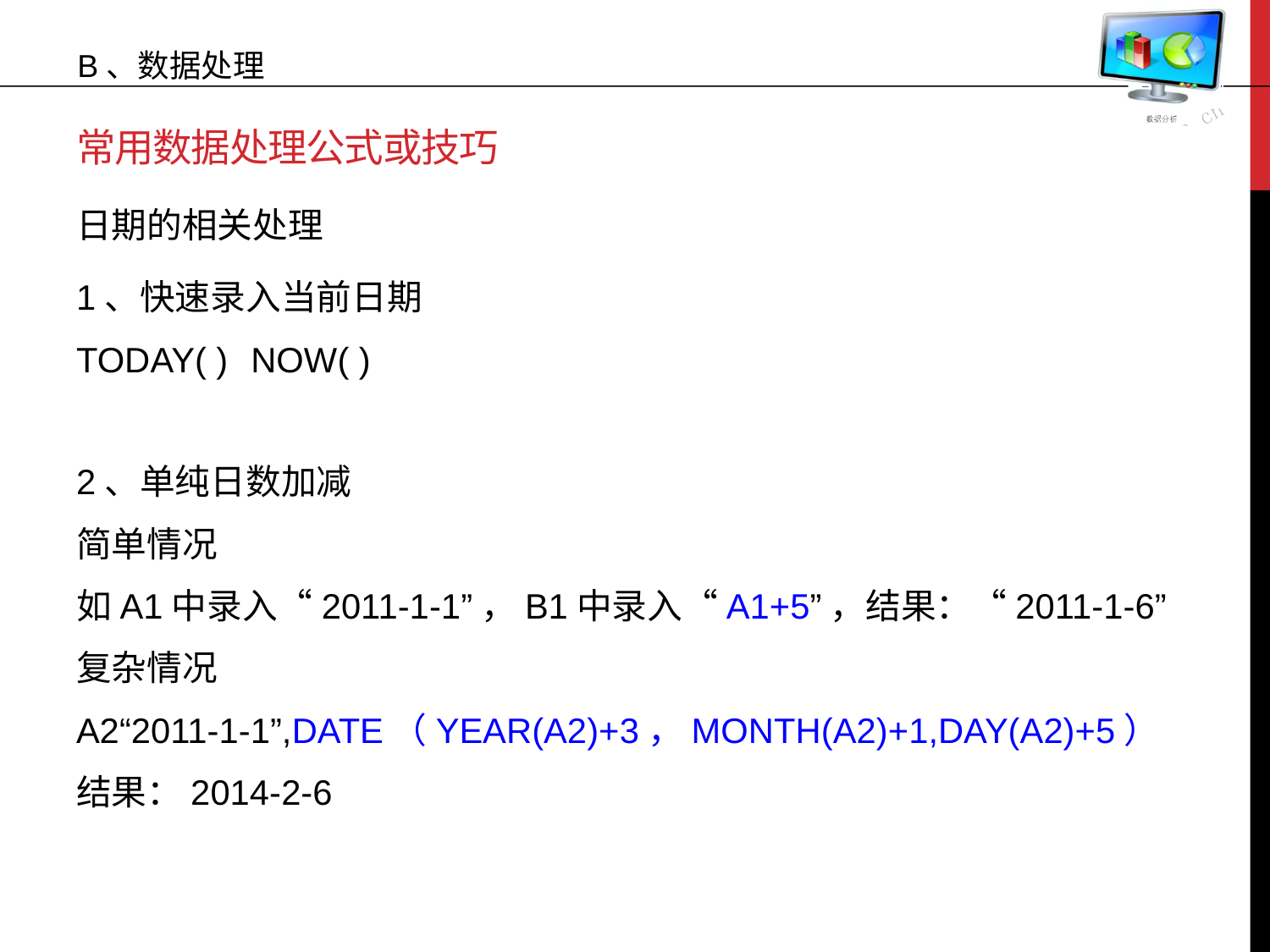

B、数据处理

# 常用数据处理公式或技巧
日期的相关处理
1、快速录入当前日期
TODAY( )	NOW( )

2、单纯日数加减
简单情况
如A1中录入“2011-1-1”，B1中录入“A1+5”，结果：“2011-1-6”
复杂情况
A2“2011-1-1”,DATE（YEAR(A2)+3，MONTH(A2)+1,DAY(A2)+5）
结果：2014-2-6